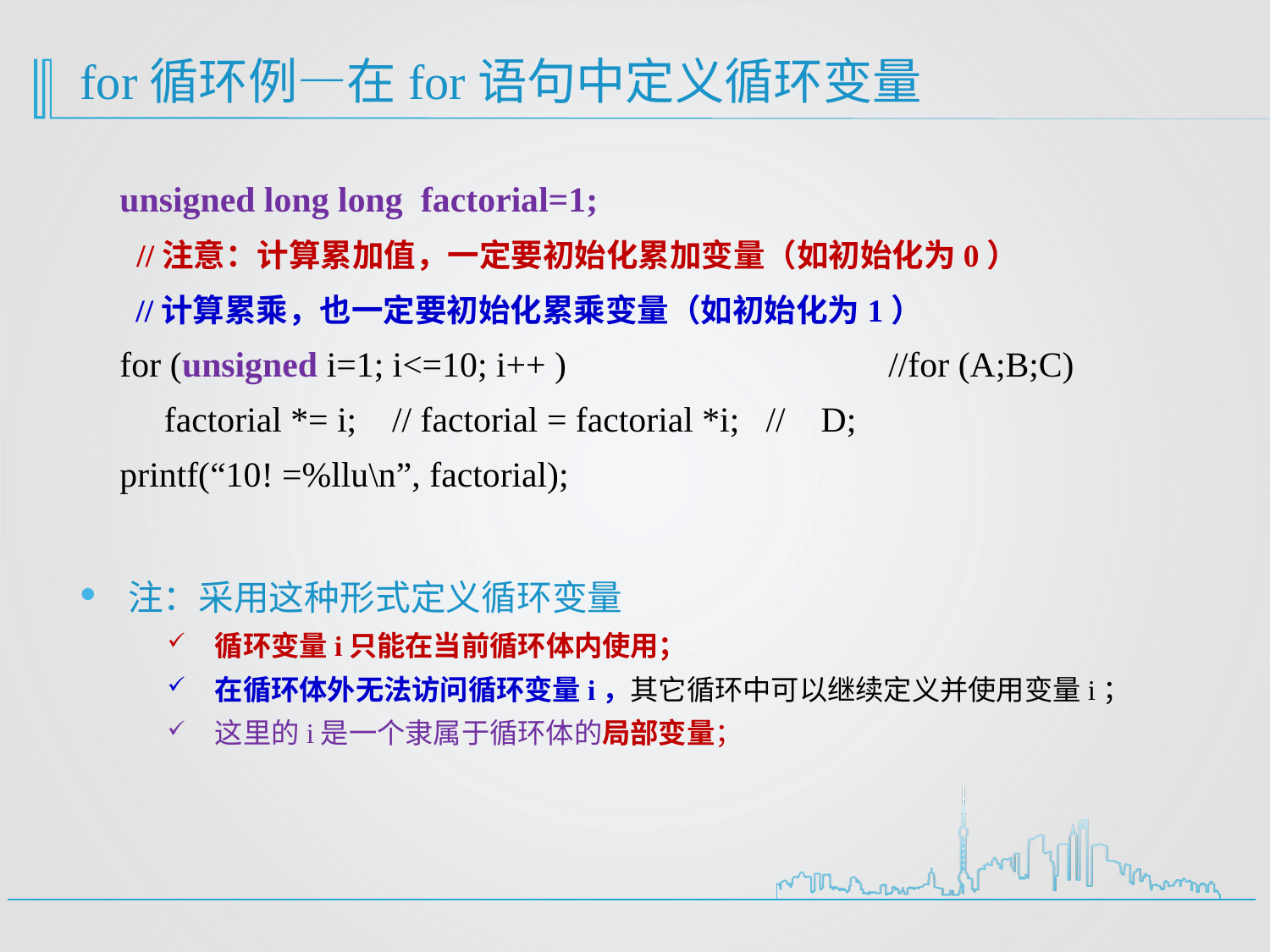

# for循环例—在for语句中定义循环变量
unsigned long long  factorial=1;
  //注意：计算累加值，一定要初始化累加变量（如初始化为0）
  //计算累乘，也一定要初始化累乘变量（如初始化为1）
for (unsigned i=1; i<=10; i++ )	                        //for (A;B;C)
     factorial *= i;    // factorial = factorial *i;   //    D;
printf(“10! =%llu\n”, factorial);

注：采用这种形式定义循环变量
循环变量i只能在当前循环体内使用；
在循环体外无法访问循环变量i，其它循环中可以继续定义并使用变量i；
这里的i是一个隶属于循环体的局部变量；